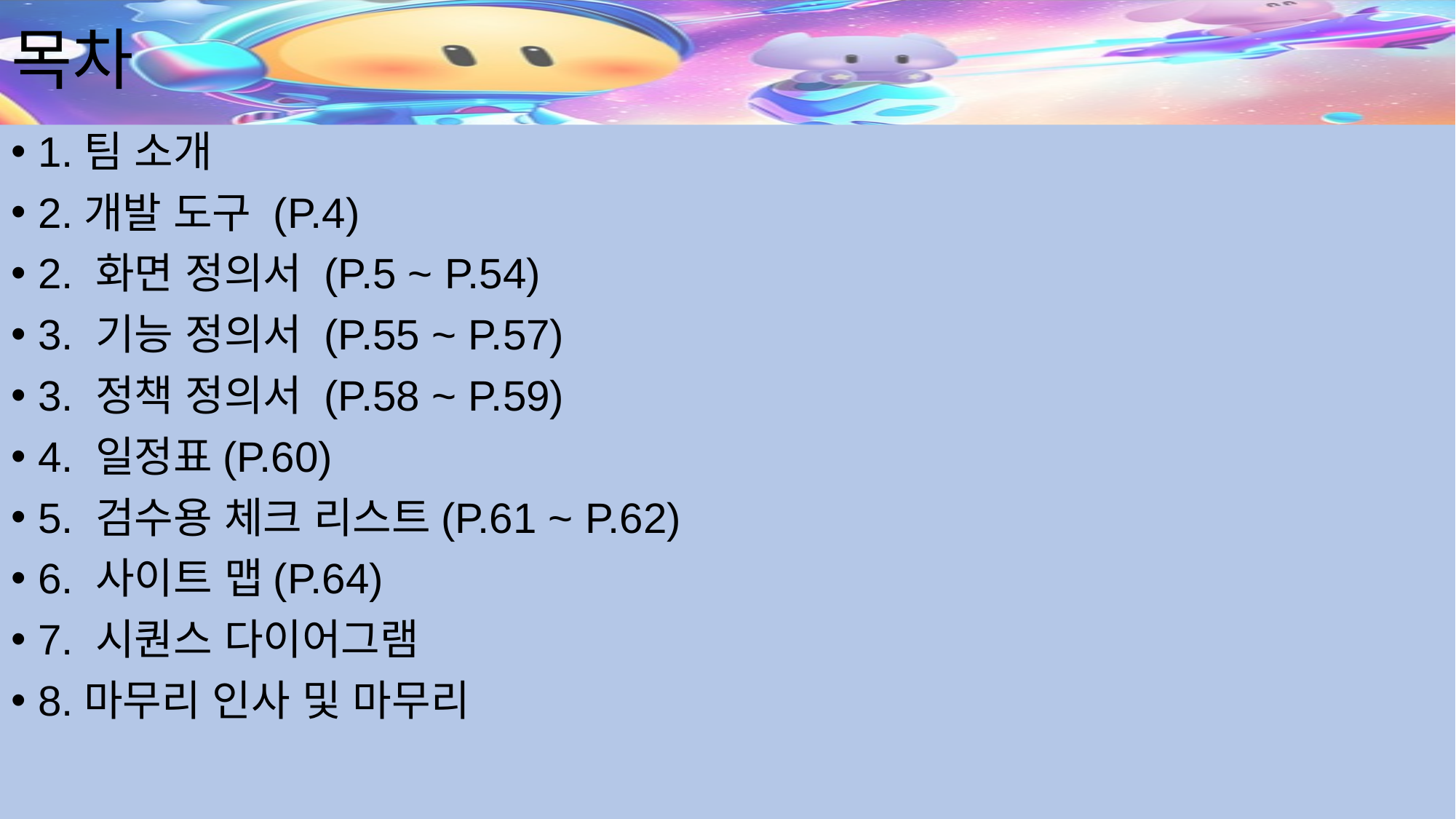

# 목차
1.팀 소개
2.개발 도구 (P.4)
2. 화면 정의서 (P.5 ~ P.54)
3. 기능 정의서 (P.55 ~ P.57)
3. 정책 정의서 (P.58 ~ P.59)
4. 일정표(P.60)
5. 검수용 체크 리스트(P.61 ~ P.62)
6. 사이트 맵(P.64)
7. 시퀀스 다이어그램
8.마무리 인사 및 마무리